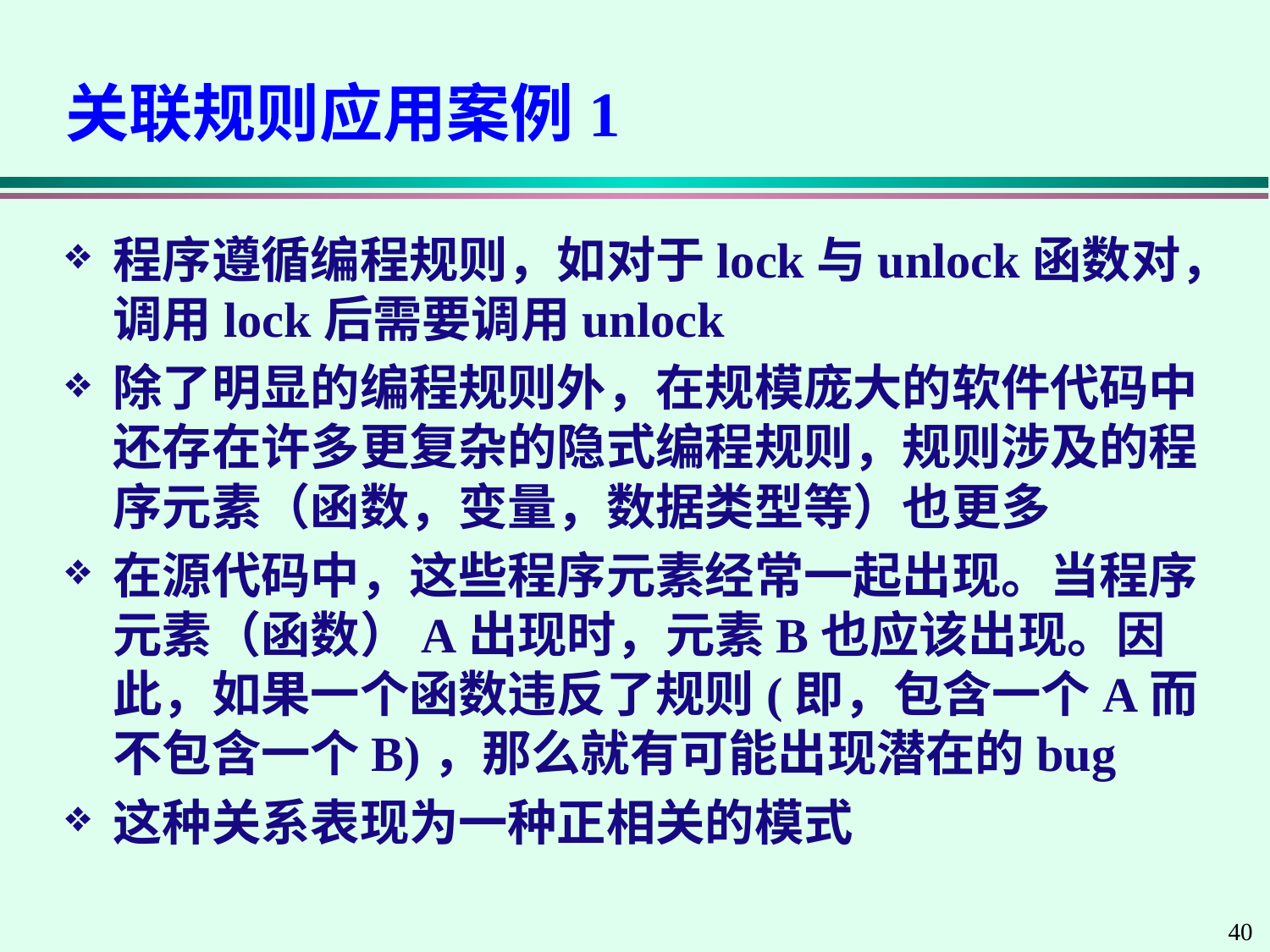

# 关联规则应用案例1
程序遵循编程规则，如对于lock与unlock函数对，调用lock后需要调用unlock
除了明显的编程规则外，在规模庞大的软件代码中还存在许多更复杂的隐式编程规则，规则涉及的程序元素（函数，变量，数据类型等）也更多
在源代码中，这些程序元素经常一起出现。当程序元素（函数）A出现时，元素B也应该出现。因此，如果一个函数违反了规则(即，包含一个A而不包含一个B)，那么就有可能出现潜在的bug
这种关系表现为一种正相关的模式